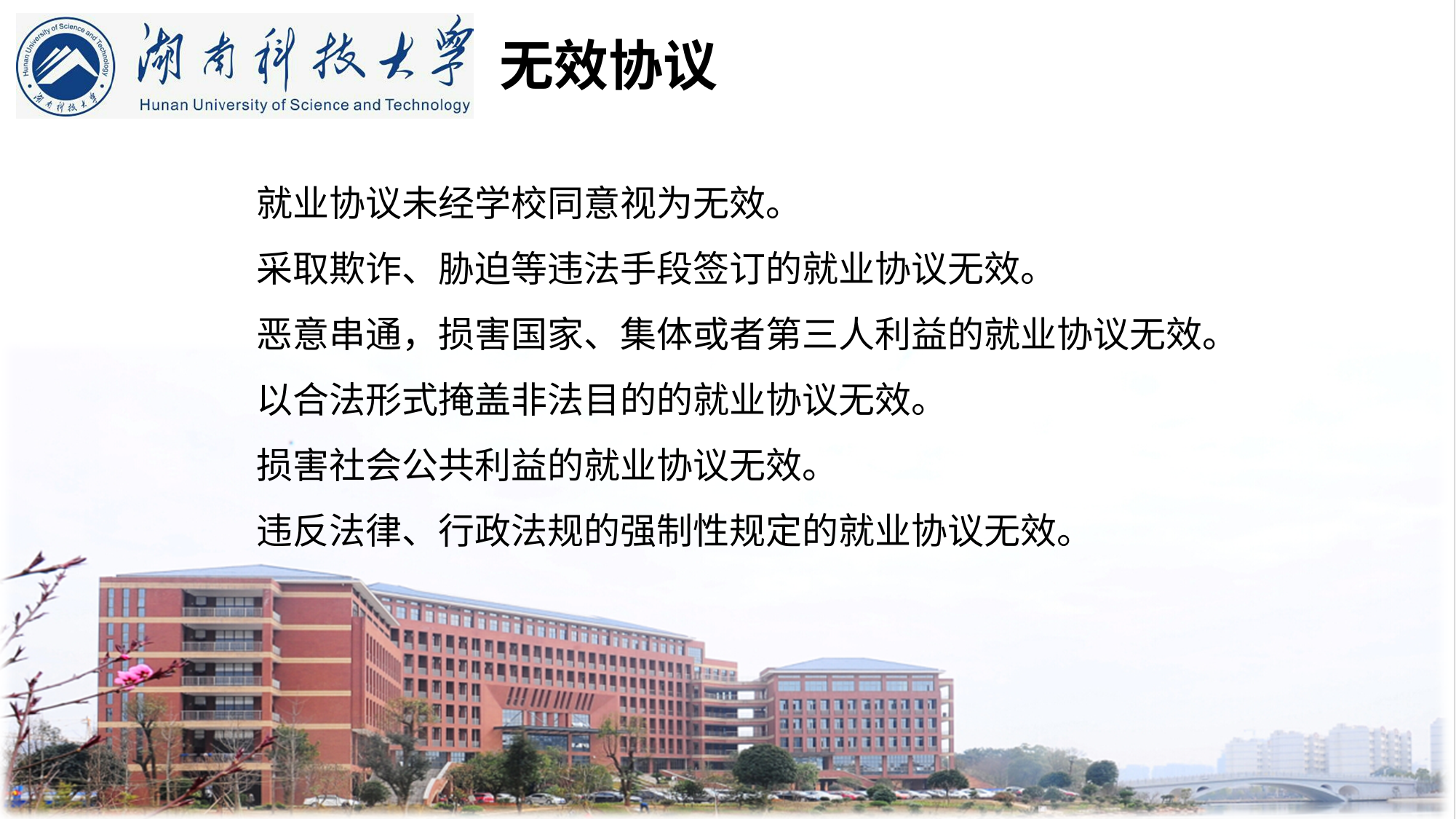

无效协议
就业协议未经学校同意视为无效。
采取欺诈、胁迫等违法手段签订的就业协议无效。
恶意串通，损害国家、集体或者第三人利益的就业协议无效。
以合法形式掩盖非法目的的就业协议无效。
损害社会公共利益的就业协议无效。
违反法律、行政法规的强制性规定的就业协议无效。